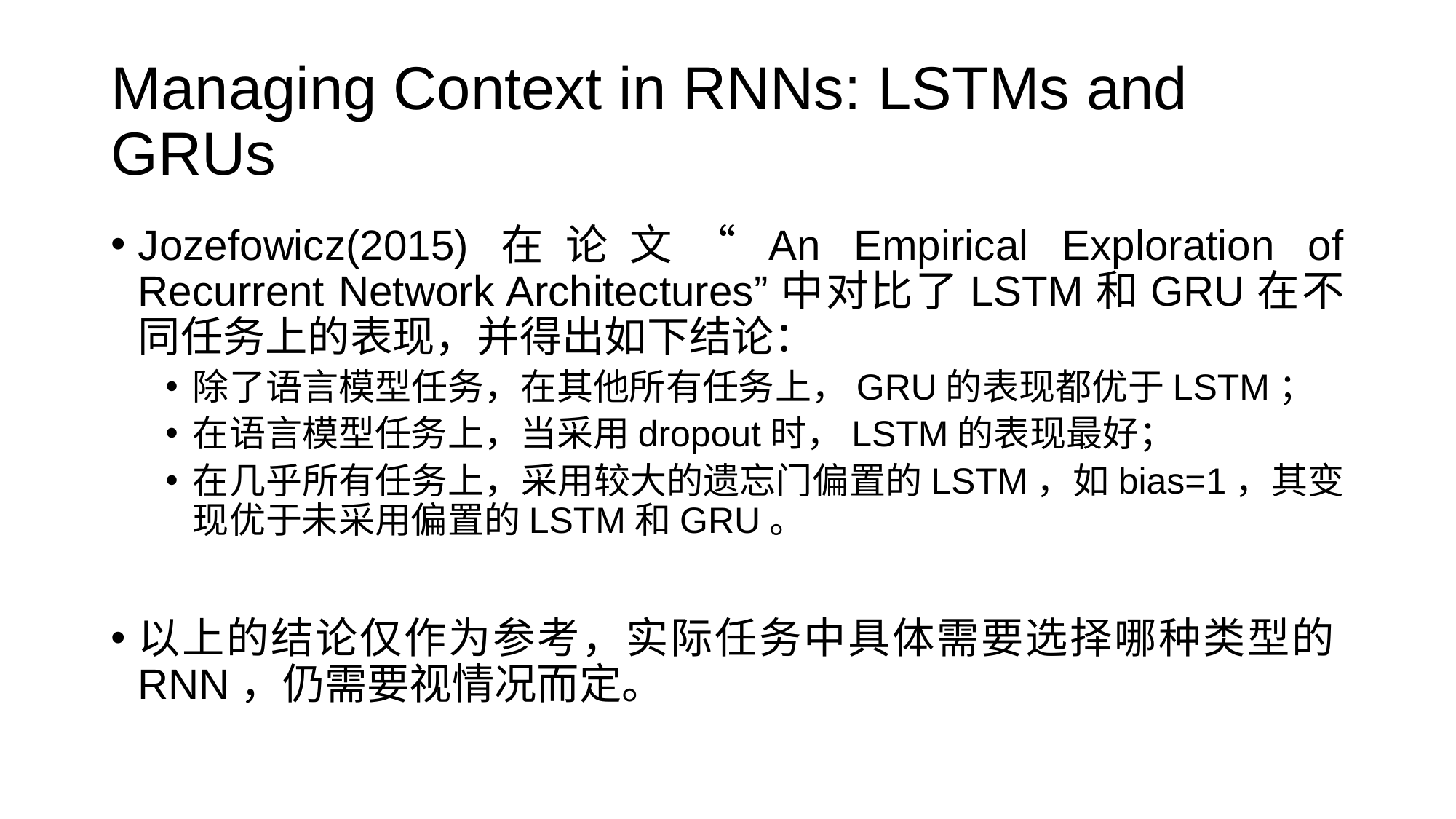

# Managing Context in RNNs: LSTMs and GRUs
Jozefowicz(2015)在论文“An Empirical Exploration of Recurrent Network Architectures”中对比了LSTM和GRU在不同任务上的表现，并得出如下结论：
除了语言模型任务，在其他所有任务上，GRU的表现都优于LSTM；
在语言模型任务上，当采用dropout时，LSTM的表现最好；
在几乎所有任务上，采用较大的遗忘门偏置的LSTM，如bias=1，其变现优于未采用偏置的LSTM和GRU。

以上的结论仅作为参考，实际任务中具体需要选择哪种类型的RNN，仍需要视情况而定。